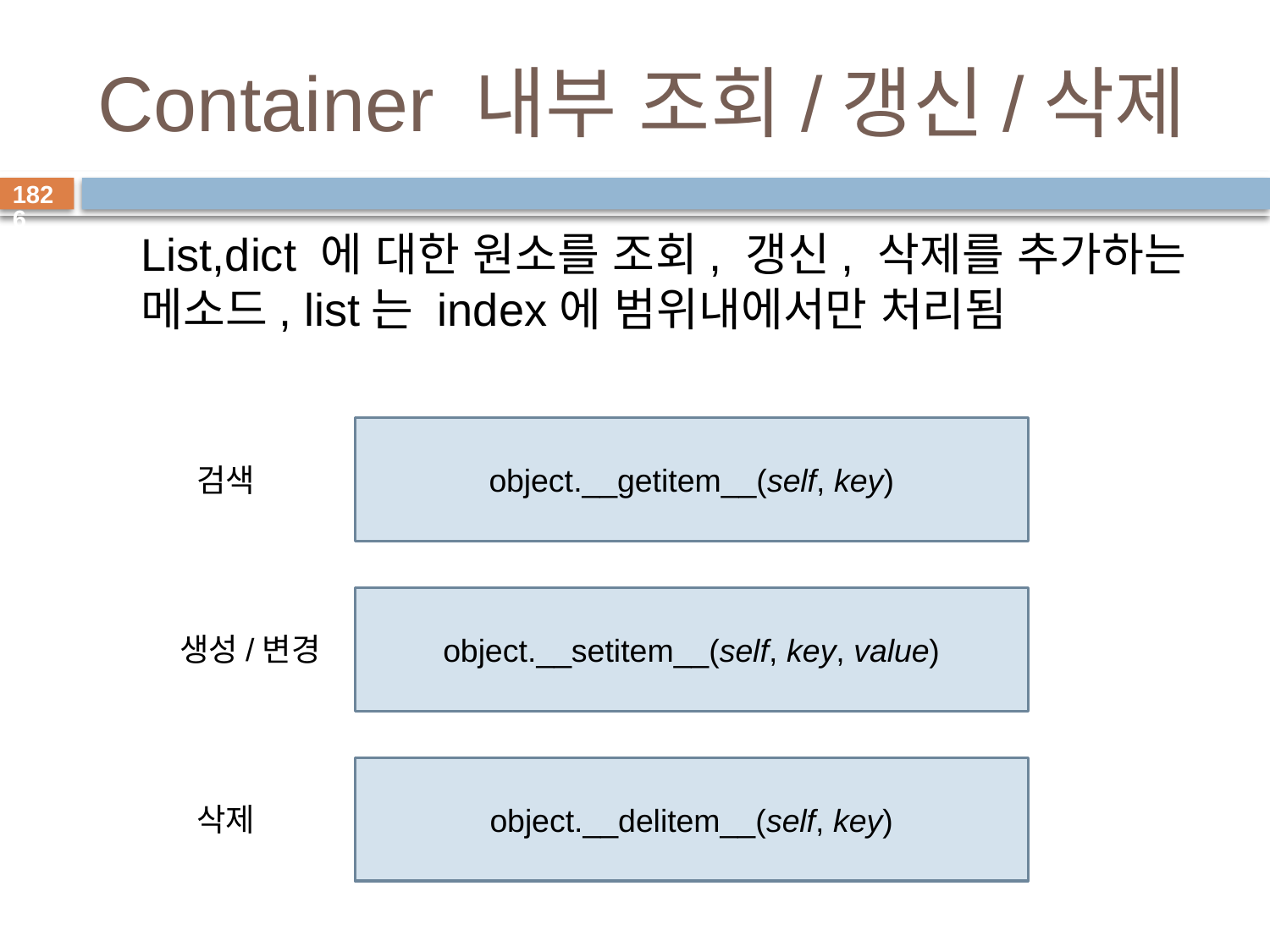

# Container 내부 조회/갱신/삭제
1826
List,dict 에 대한 원소를 조회, 갱신, 삭제를 추가하는 메소드, list는 index에 범위내에서만 처리됨
object.__getitem__(self, key)
검색
object.__setitem__(self, key, value)
생성/변경
object.__delitem__(self, key)
삭제